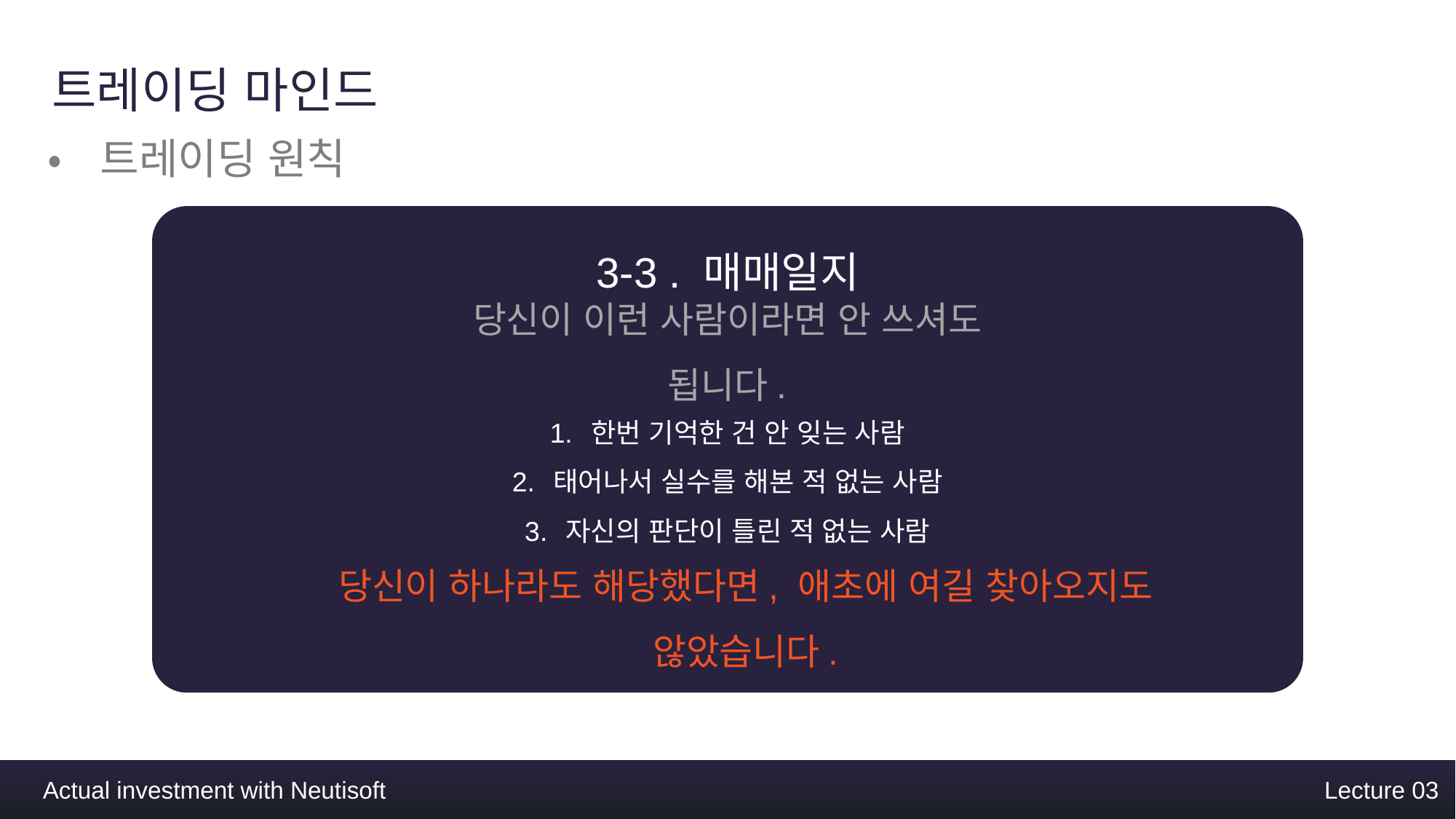

트레이딩 마인드
•트레이딩 원칙

3-3 . 매매일지
당신이 이런 사람이라면 안 쓰셔도 됩니다.
한번 기억한 건 안 잊는 사람
태어나서 실수를 해본 적 없는 사람
자신의 판단이 틀린 적 없는 사람
당신이 하나라도 해당했다면, 애초에 여길 찾아오지도 않았습니다.

Actual investment with Neutisoft
Lecture 03